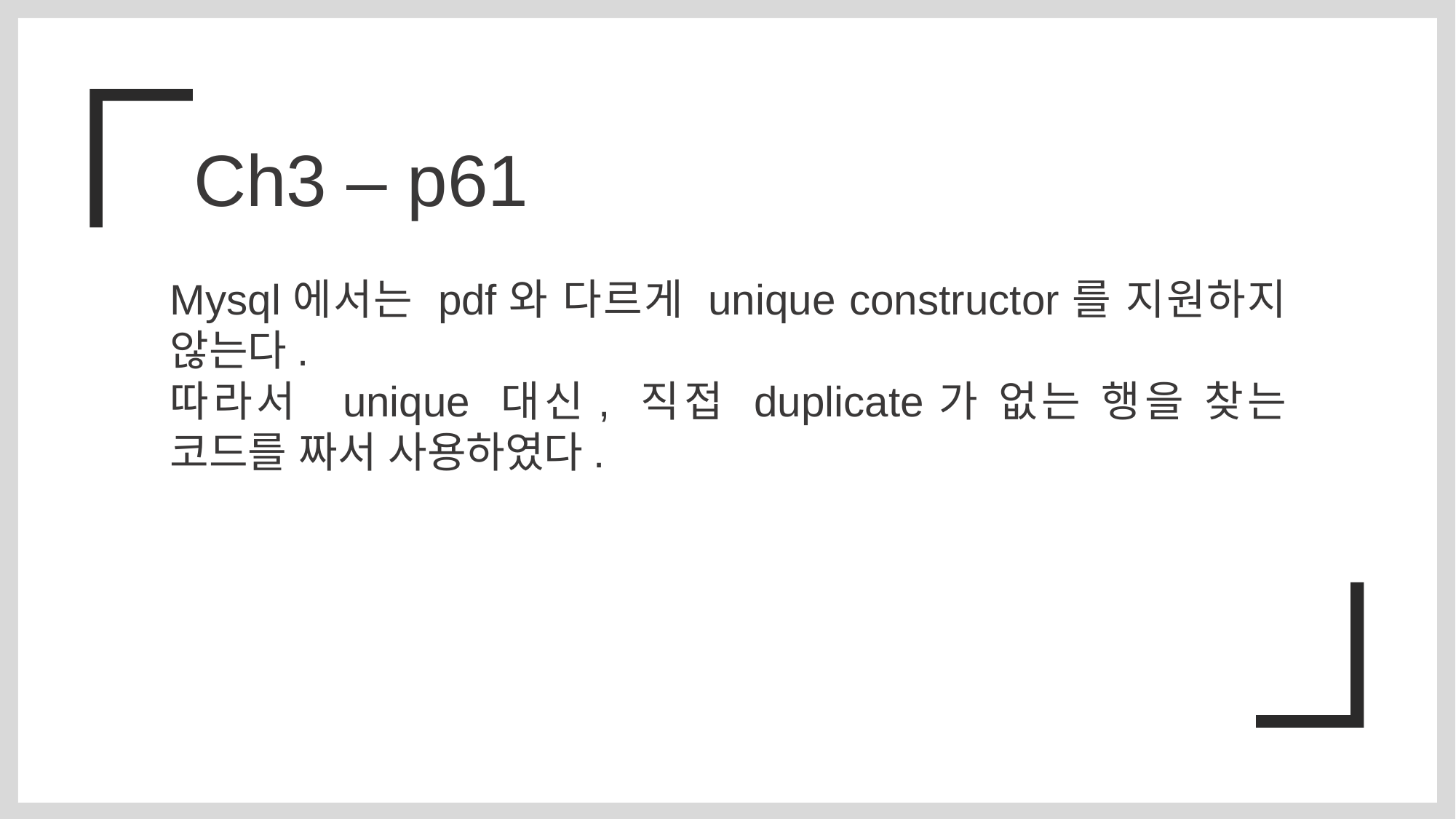

Ch3 – p61
Mysql에서는 pdf와 다르게 unique constructor를 지원하지 않는다.
따라서  unique 대신, 직접 duplicate가 없는 행을 찾는 코드를 짜서 사용하였다.